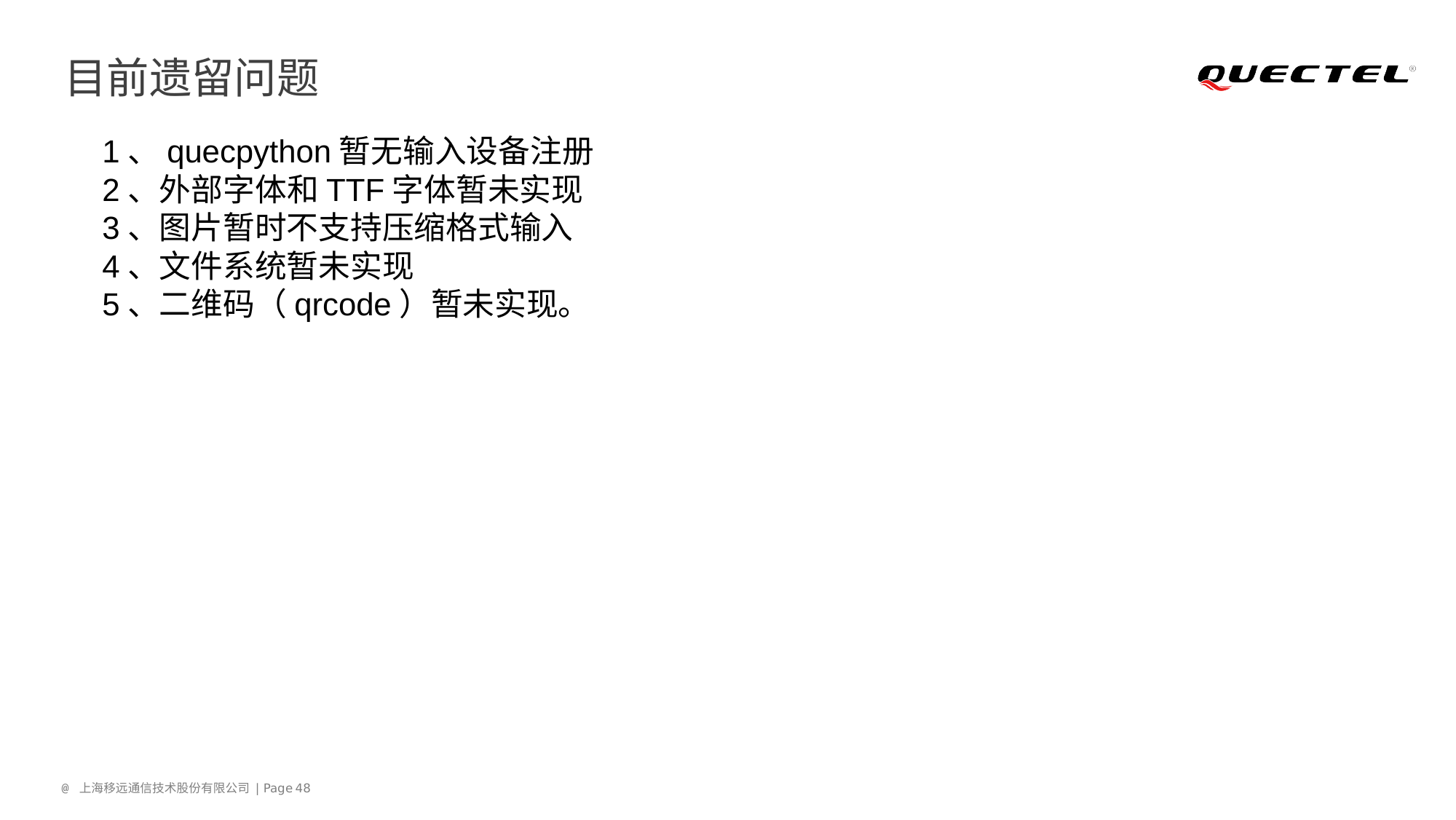

# 目前遗留问题
1、quecpython暂无输入设备注册
2、外部字体和TTF字体暂未实现
3、图片暂时不支持压缩格式输入
4、文件系统暂未实现
5、二维码（qrcode）暂未实现。